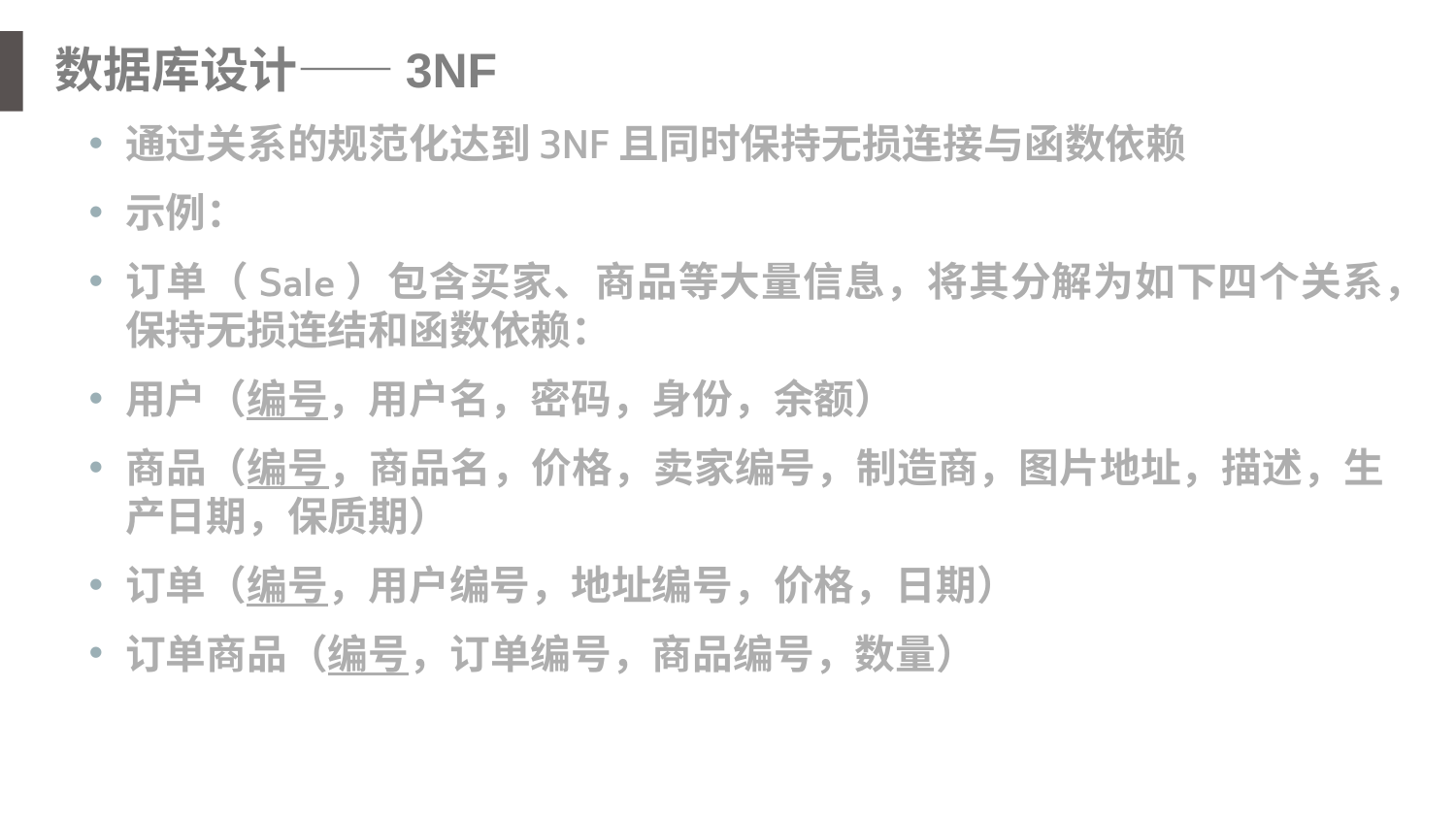

数据库设计——3NF
通过关系的规范化达到3NF且同时保持无损连接与函数依赖
示例：
订单（Sale）包含买家、商品等大量信息，将其分解为如下四个关系，保持无损连结和函数依赖：
用户（编号，用户名，密码，身份，余额）
商品（编号，商品名，价格，卖家编号，制造商，图片地址，描述，生产日期，保质期）
订单（编号，用户编号，地址编号，价格，日期）
订单商品（编号，订单编号，商品编号，数量）